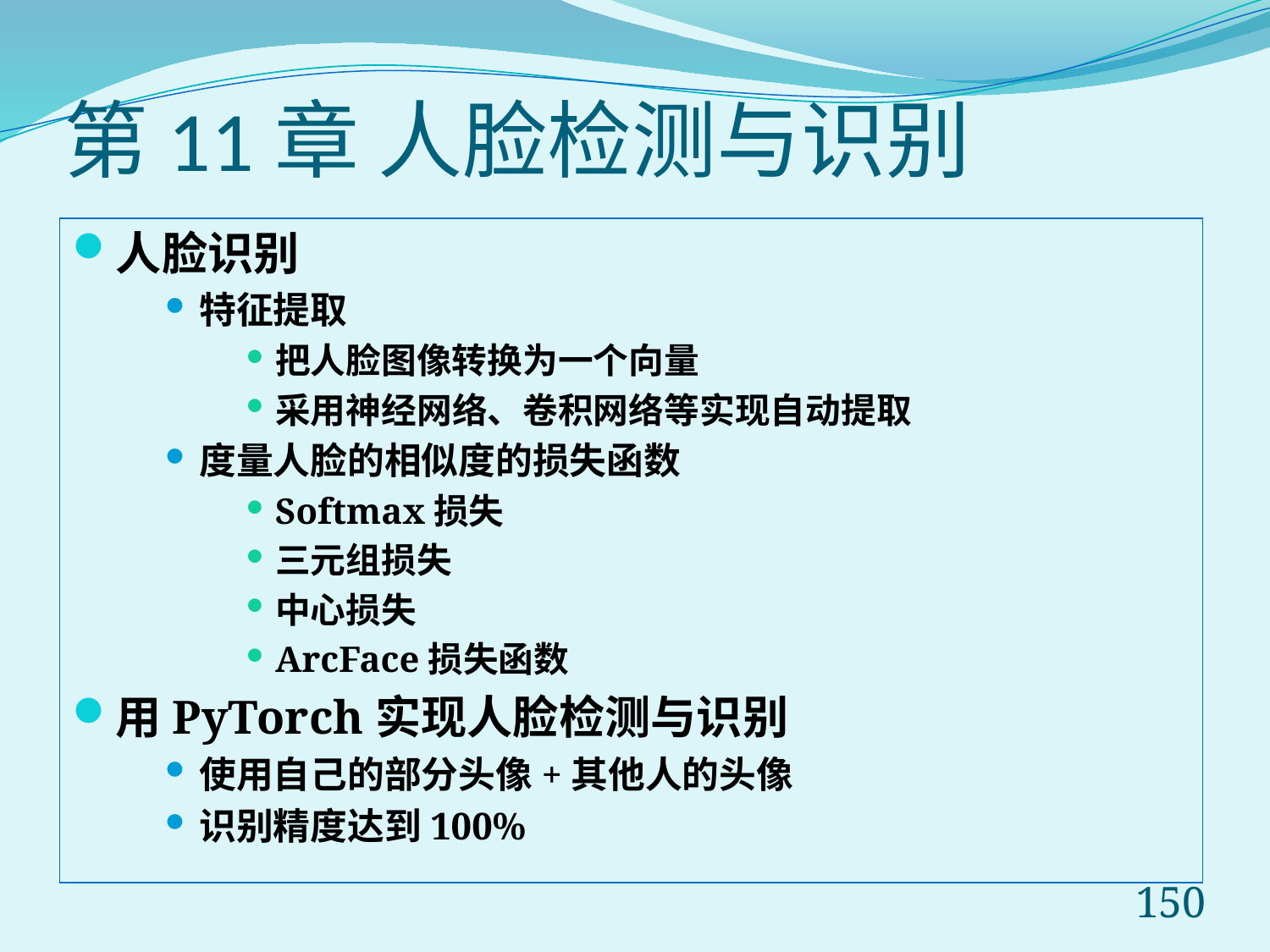

# 第11章 人脸检测与识别
人脸识别
特征提取
把人脸图像转换为一个向量
采用神经网络、卷积网络等实现自动提取
度量人脸的相似度的损失函数
Softmax损失
三元组损失
中心损失
ArcFace损失函数
用PyTorch实现人脸检测与识别
使用自己的部分头像+其他人的头像
识别精度达到100%

150